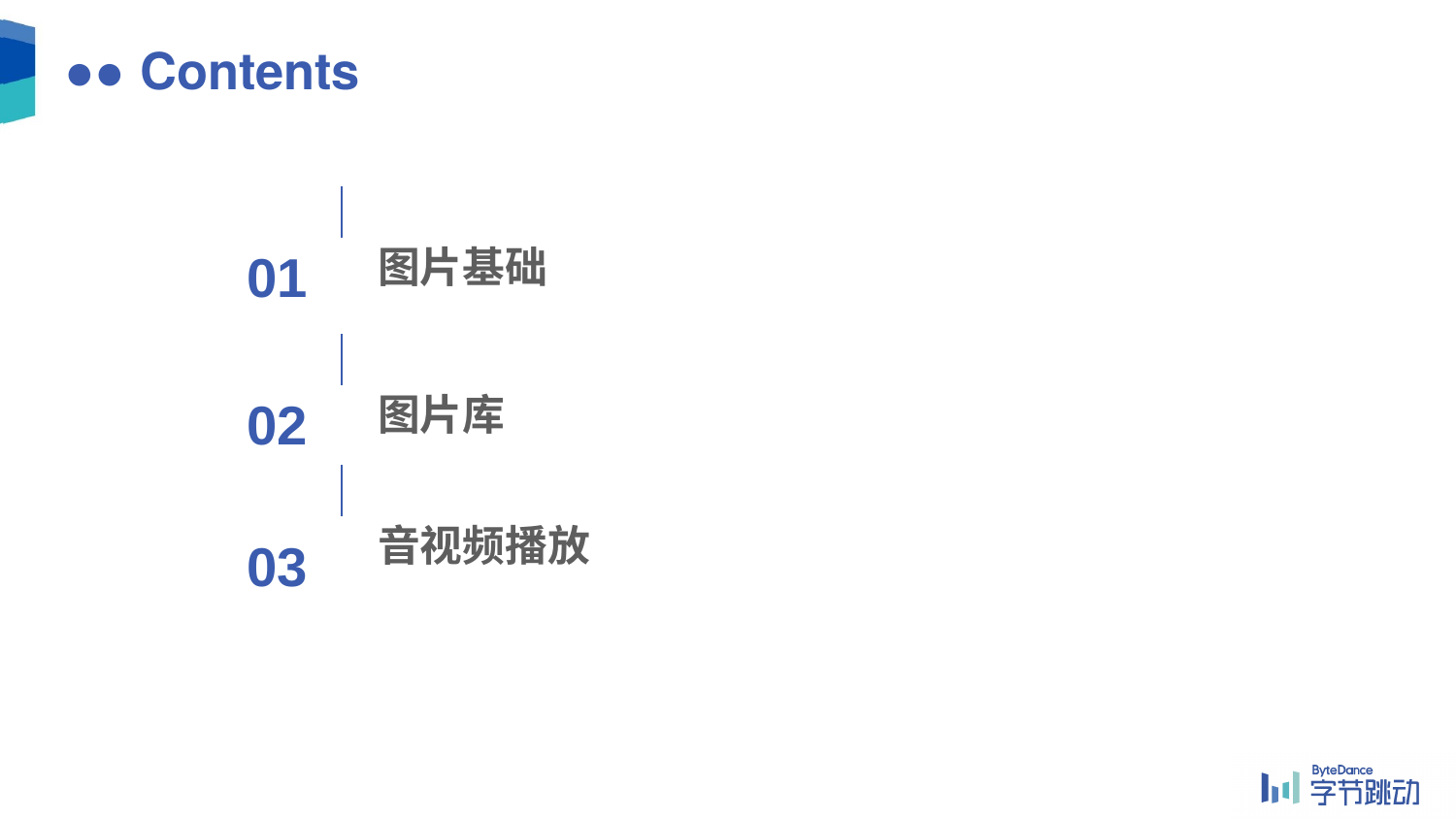

# ●● Contents
01
图片基础

02
图片库

03
音视频播放